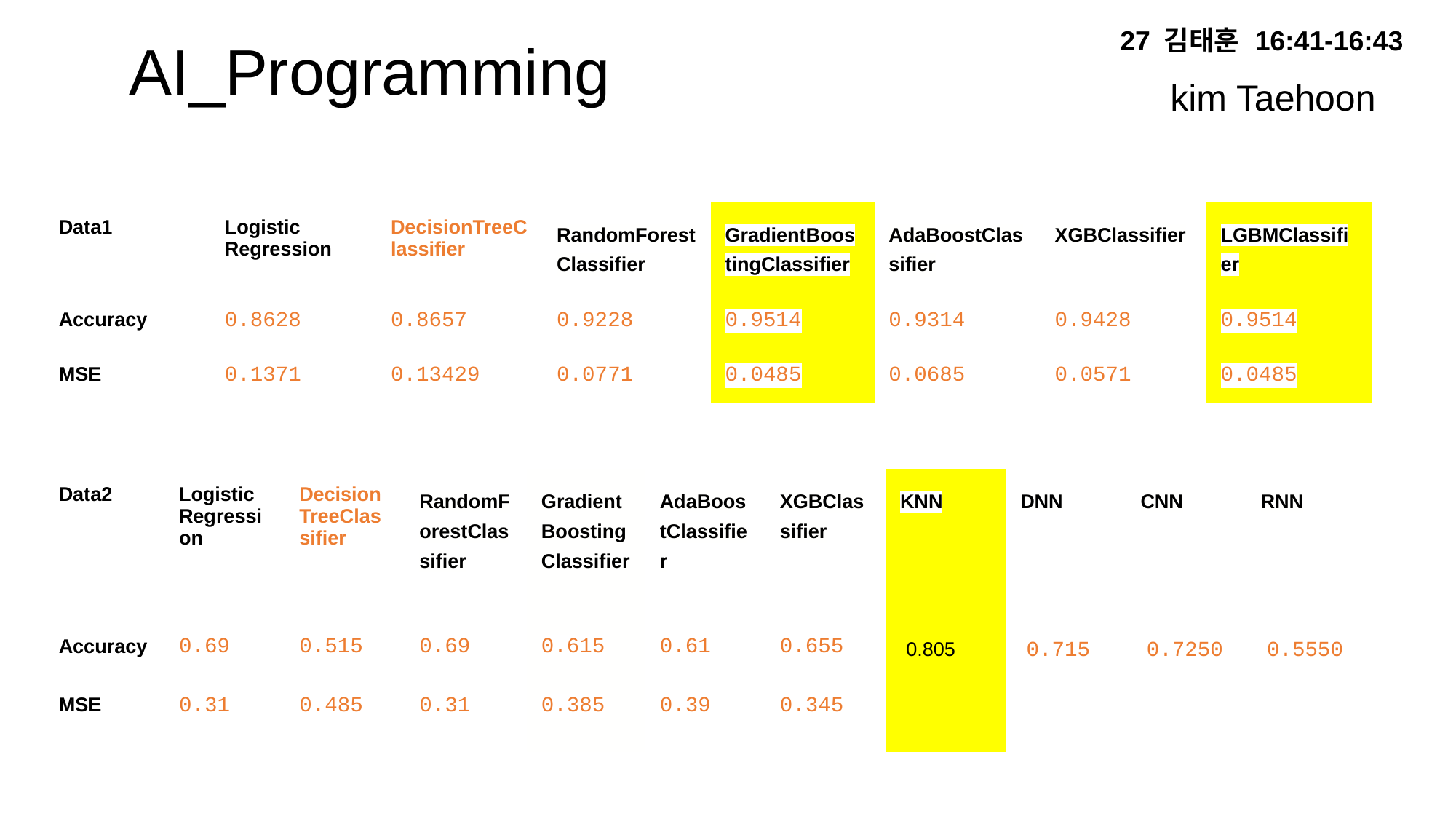

27 김태훈 16:41-16:43
# AI_Programming
kim Taehoon
| Data1 | Logistic Regression | DecisionTreeClassifier | RandomForestClassifier | GradientBoostingClassifier | AdaBoostClassifier | XGBClassifier | LGBMClassifier |
| --- | --- | --- | --- | --- | --- | --- | --- |
| Accuracy | 0.8628 | 0.8657 | 0.9228 | 0.9514 | 0.9314 | 0.9428 | 0.9514 |
| MSE | 0.1371 | 0.13429 | 0.0771 | 0.0485 | 0.0685 | 0.0571 | 0.0485 |
| Data2 | Logistic Regression | DecisionTreeClassifier | RandomForestClassifier | GradientBoostingClassifier | AdaBoostClassifier | XGBClassifier | KNN | DNN | CNN | RNN |
| --- | --- | --- | --- | --- | --- | --- | --- | --- | --- | --- |
| Accuracy | 0.69 | 0.515 | 0.69 | 0.615 | 0.61 | 0.655 | 0.805 | 0.715 | 0.7250 | 0.5550 |
| MSE | 0.31 | 0.485 | 0.31 | 0.385 | 0.39 | 0.345 |  |  |  |  |